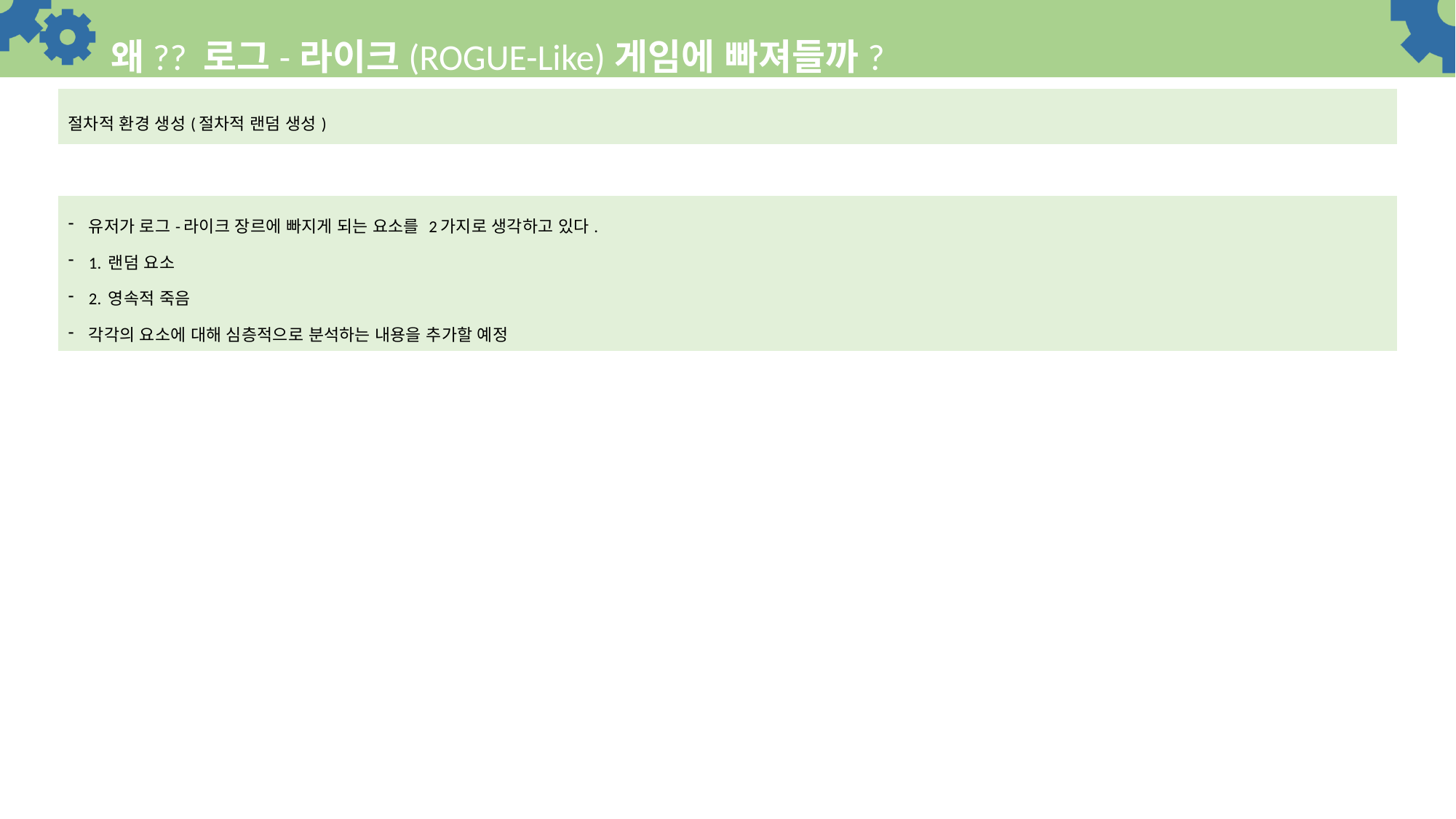

# 왜?? 로그-라이크(ROGUE-Like)게임에 빠져들까?
| 절차적 환경 생성(절차적 랜덤 생성) |
| --- |
| 유저가 로그-라이크 장르에 빠지게 되는 요소를 2가지로 생각하고 있다. 1. 랜덤 요소 2. 영속적 죽음 각각의 요소에 대해 심층적으로 분석하는 내용을 추가할 예정 |
| --- |